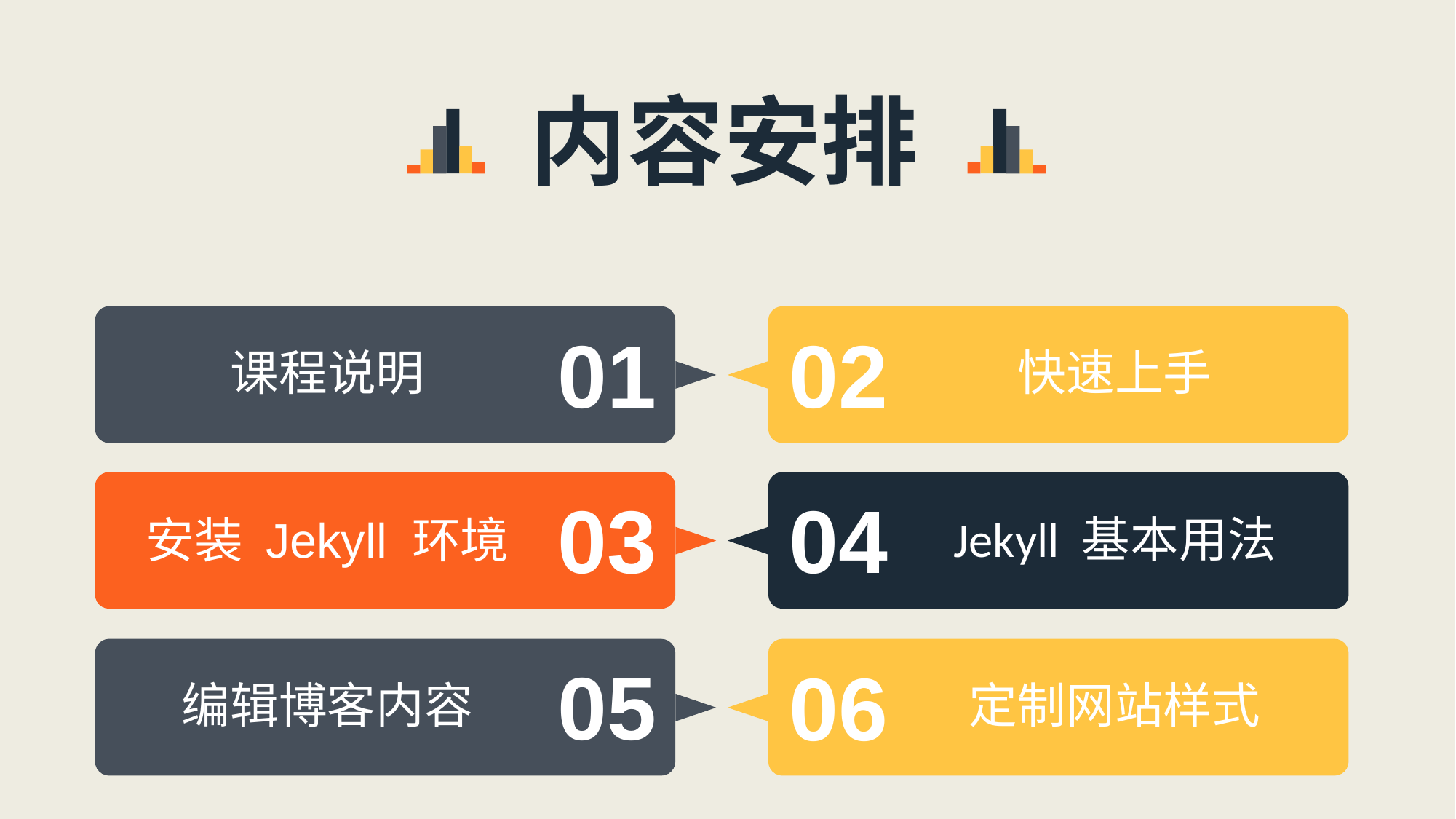

内容安排

01
02
课程说明
快速上手

03
04
Jekyll 基本用法
安装 Jekyll 环境

05
06
编辑博客内容
定制网站样式